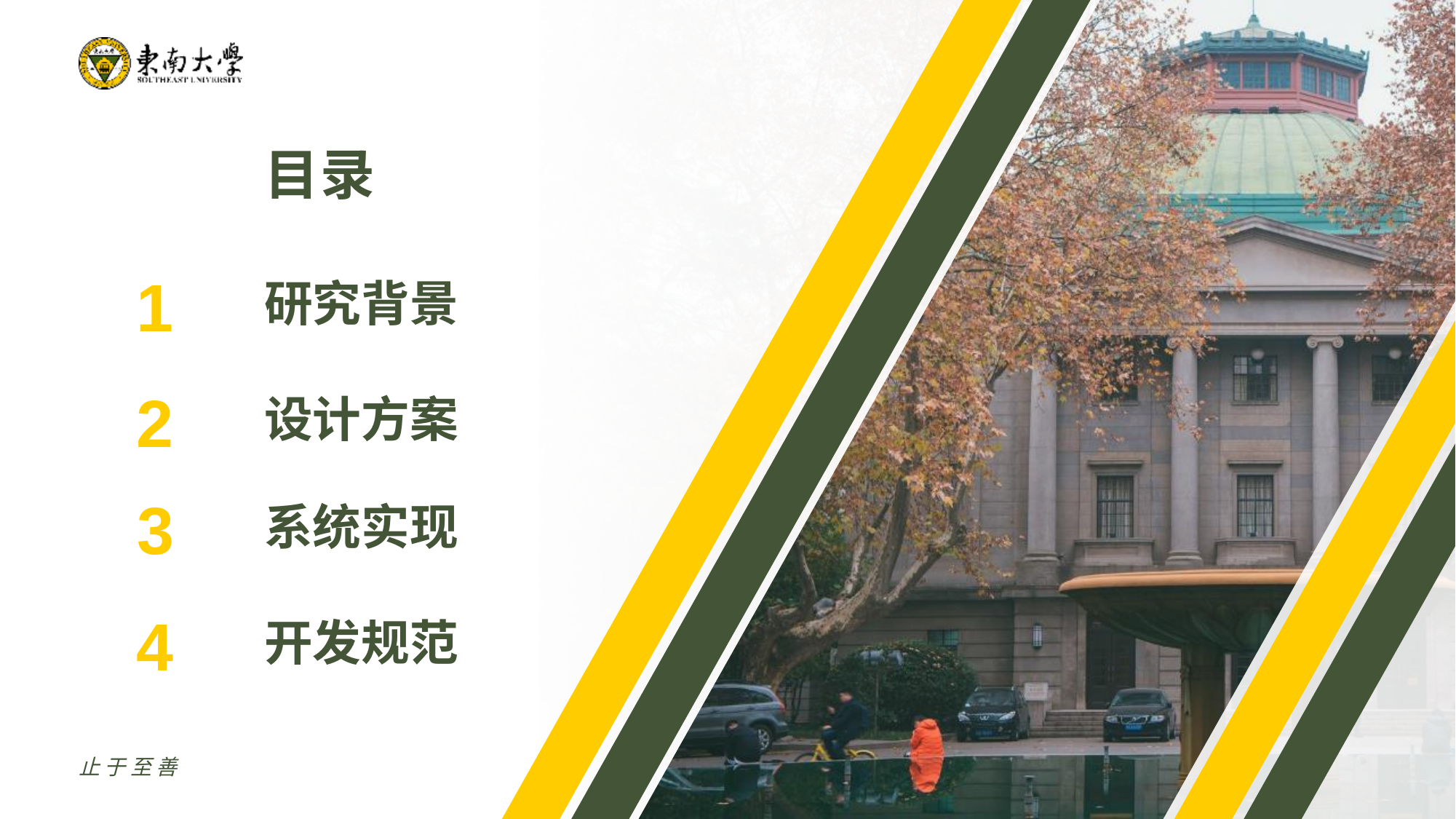

目录
1
研究背景
2
设计方案
3
系统实现
4
开发规范
止于至善